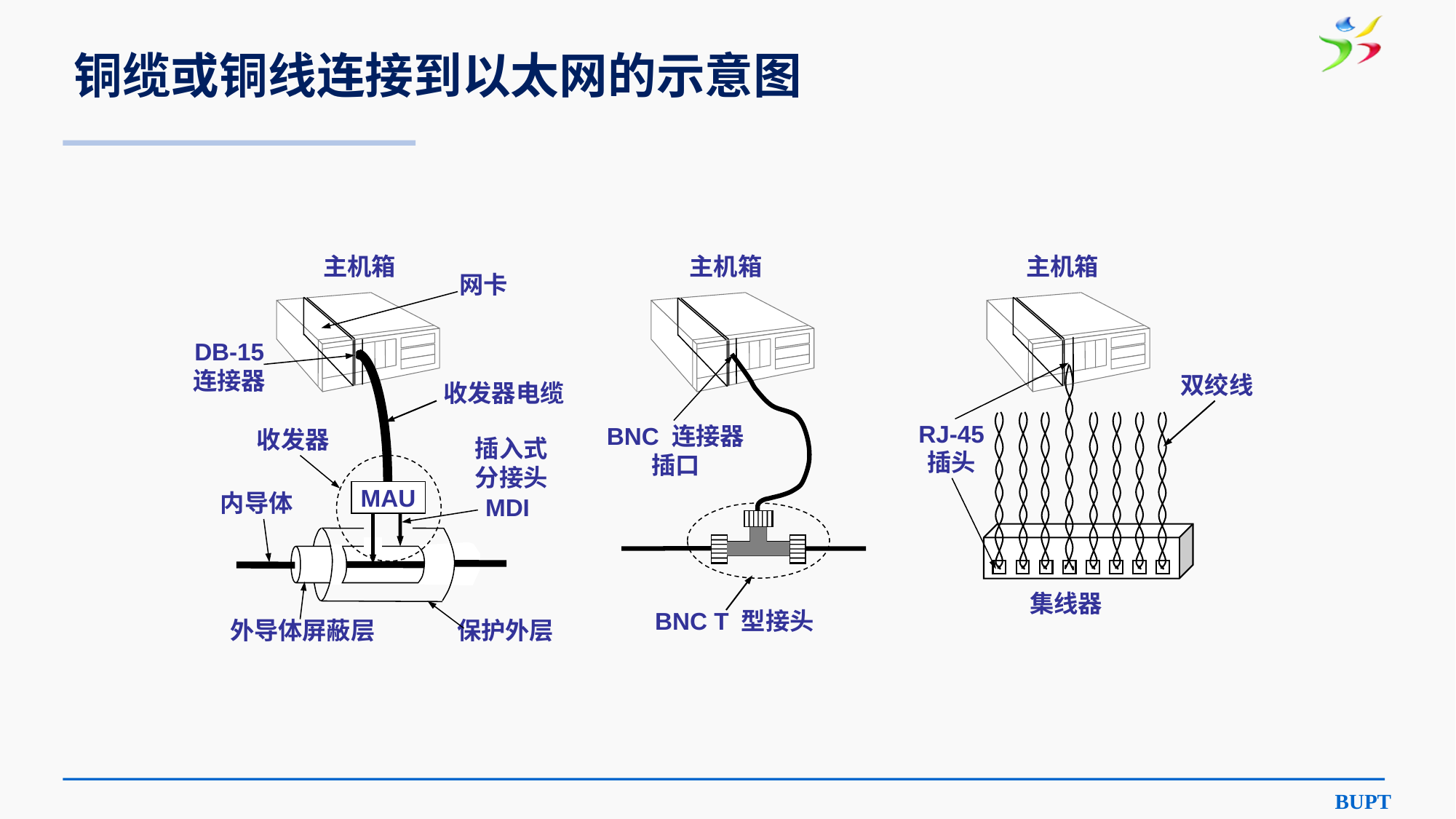

# 铜缆或铜线连接到以太网的示意图
主机箱
主机箱
主机箱
网卡

DB-15
连接器

双绞线

收发器电缆

RJ-45
插头
BNC 连接器
插口
收发器
插入式
分接头

MAU
内导体
MDI

集线器
BNC T 型接头

外导体屏蔽层
保护外层